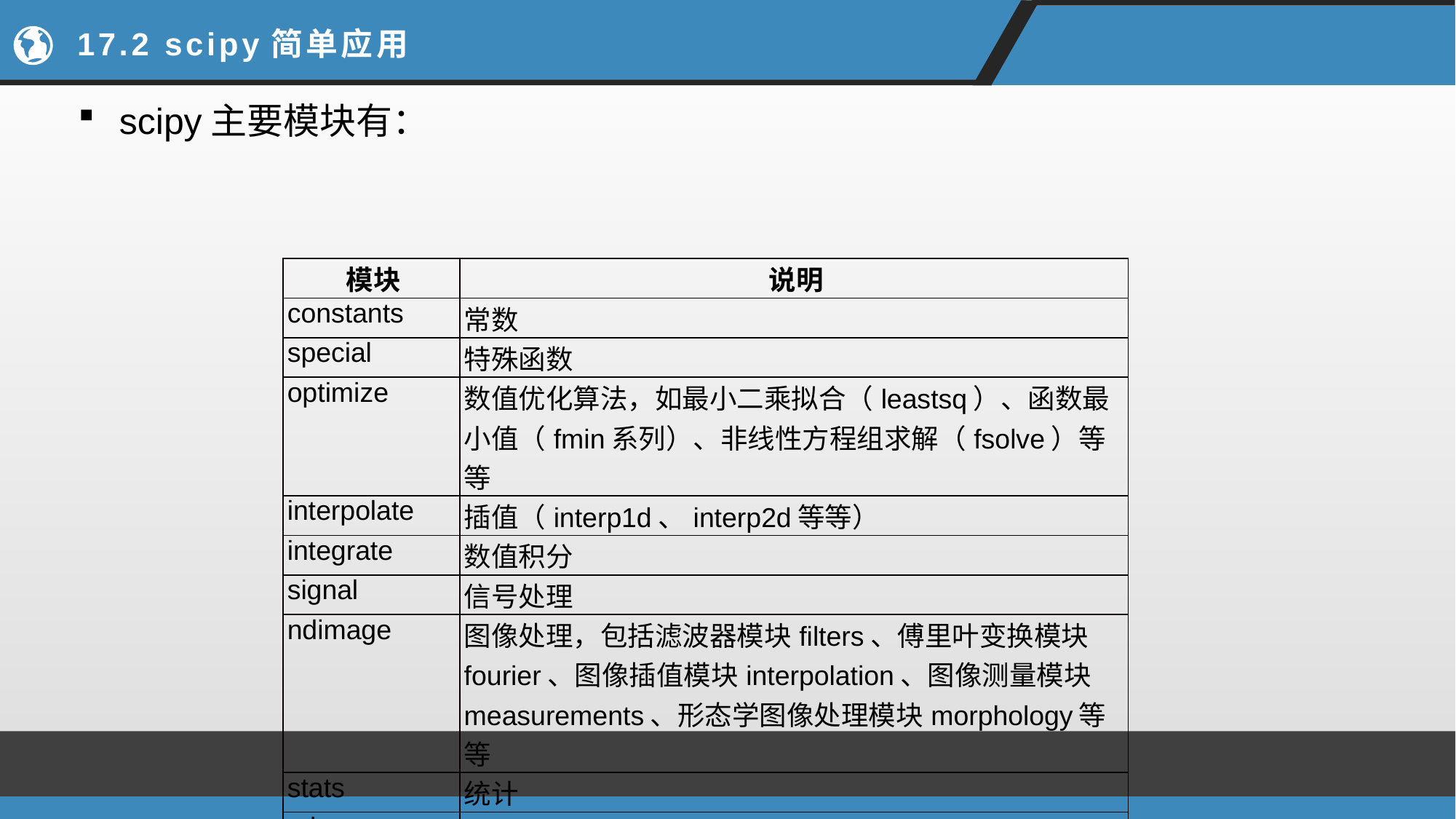

# 17.2 scipy简单应用

scipy主要模块有：

| 模块 | 说明 |
| --- | --- |
| constants | 常数 |
| special | 特殊函数 |
| optimize | 数值优化算法，如最小二乘拟合（leastsq）、函数最小值（fmin系列）、非线性方程组求解（fsolve）等等 |
| interpolate | 插值（interp1d、interp2d等等） |
| integrate | 数值积分 |
| signal | 信号处理 |
| ndimage | 图像处理，包括滤波器模块filters、傅里叶变换模块fourier、图像插值模块interpolation、图像测量模块measurements、形态学图像处理模块morphology等等 |
| stats | 统计 |
| misc | 提供了读取图像文件的方法和一些测试图像 |
| io | 提供了读取Matlab和Fortran文件的方法 |